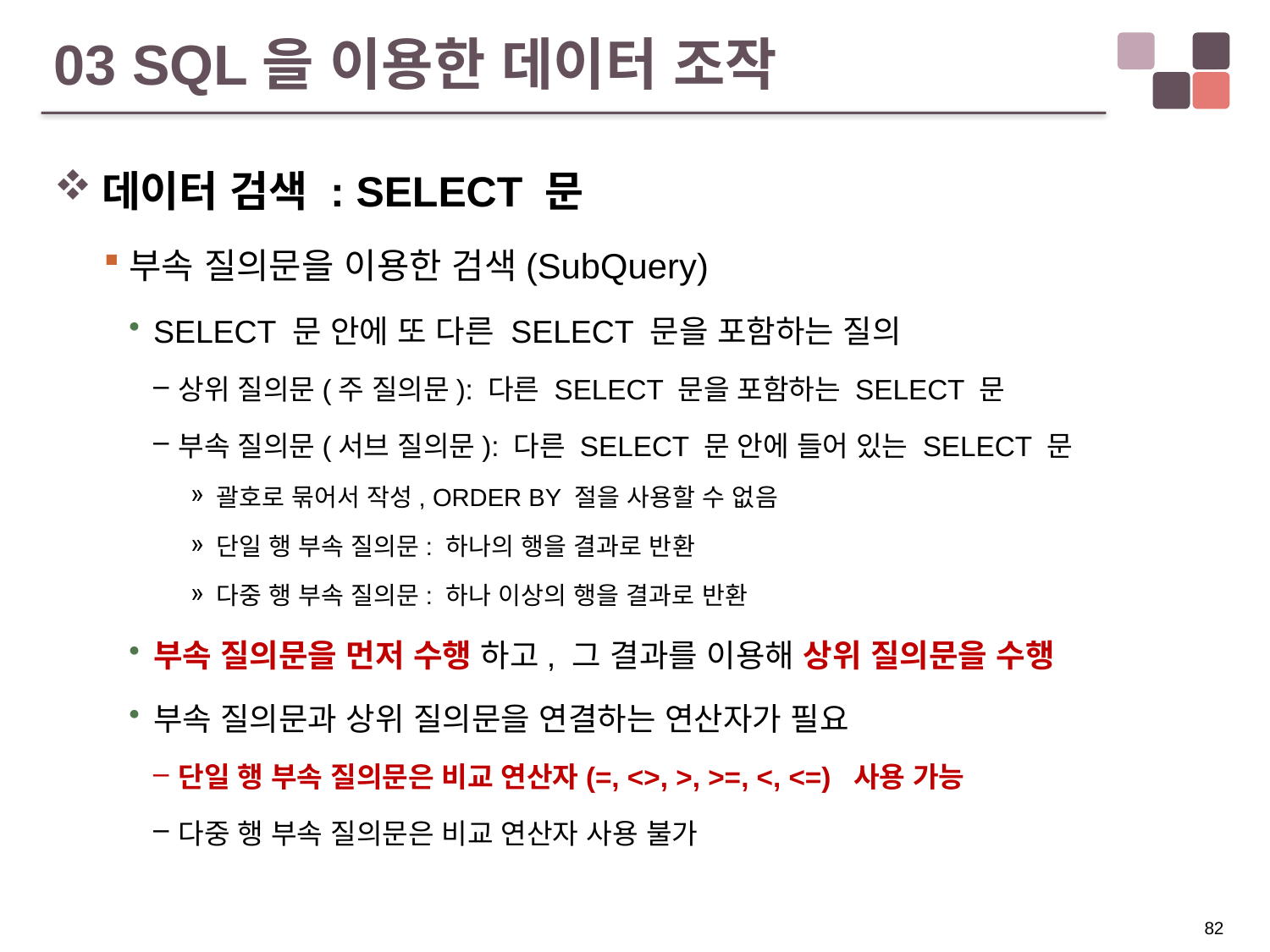

# 03 SQL을 이용한 데이터 조작
데이터 검색 : SELECT 문
부속 질의문을 이용한 검색(SubQuery)
SELECT 문 안에 또 다른 SELECT 문을 포함하는 질의
상위 질의문(주 질의문): 다른 SELECT 문을 포함하는 SELECT 문
부속 질의문(서브 질의문): 다른 SELECT 문 안에 들어 있는 SELECT 문
괄호로 묶어서 작성, ORDER BY 절을 사용할 수 없음
단일 행 부속 질의문: 하나의 행을 결과로 반환
다중 행 부속 질의문: 하나 이상의 행을 결과로 반환
부속 질의문을 먼저 수행 하고, 그 결과를 이용해 상위 질의문을 수행
부속 질의문과 상위 질의문을 연결하는 연산자가 필요
단일 행 부속 질의문은 비교 연산자(=, <>, >, >=, <, <=)  사용 가능
다중 행 부속 질의문은 비교 연산자 사용 불가